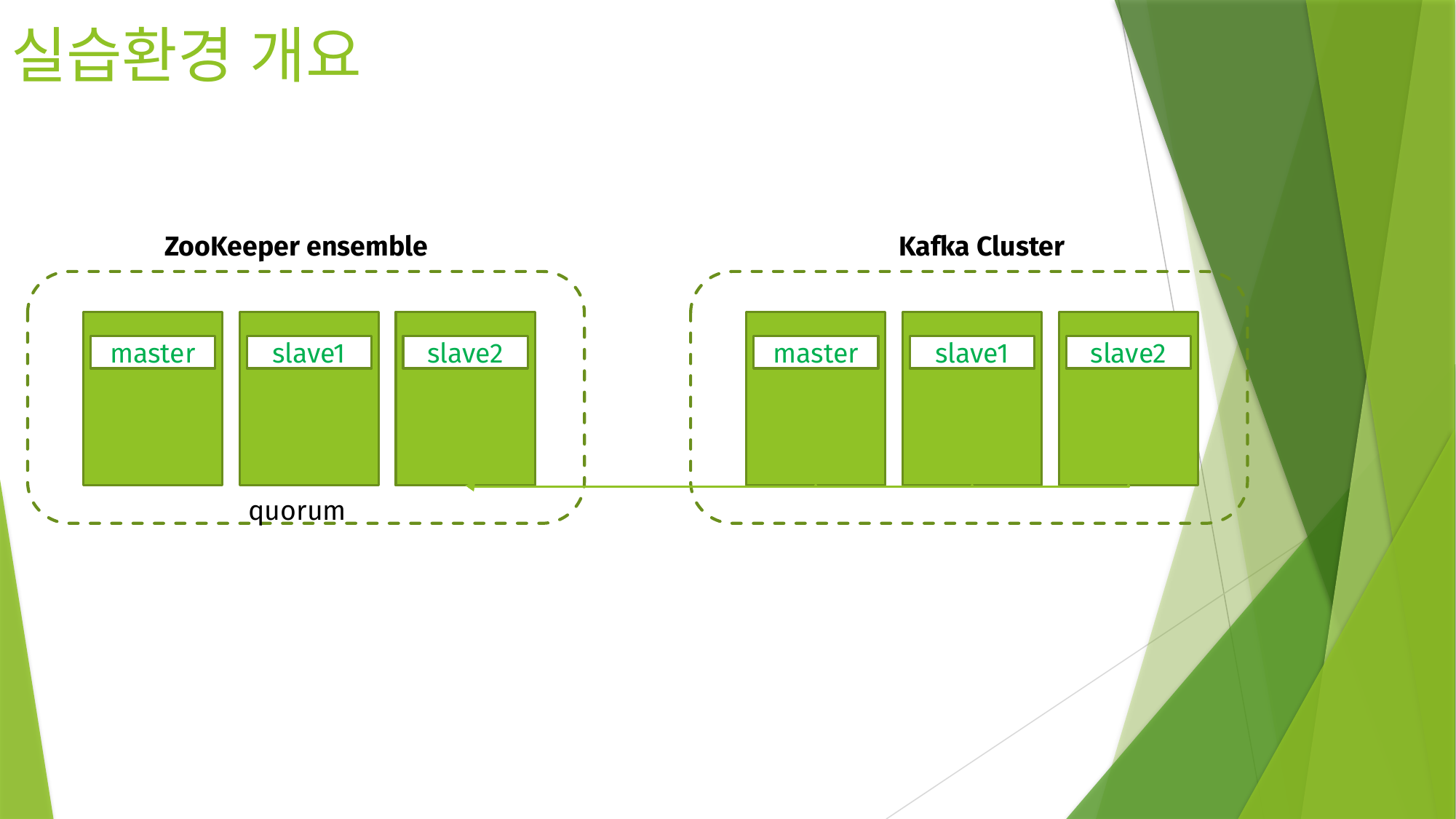

# 실습환경 개요
ZooKeeper ensemble
Kafka Cluster

master
slave1
slave2
master
slave1
slave2
quorum